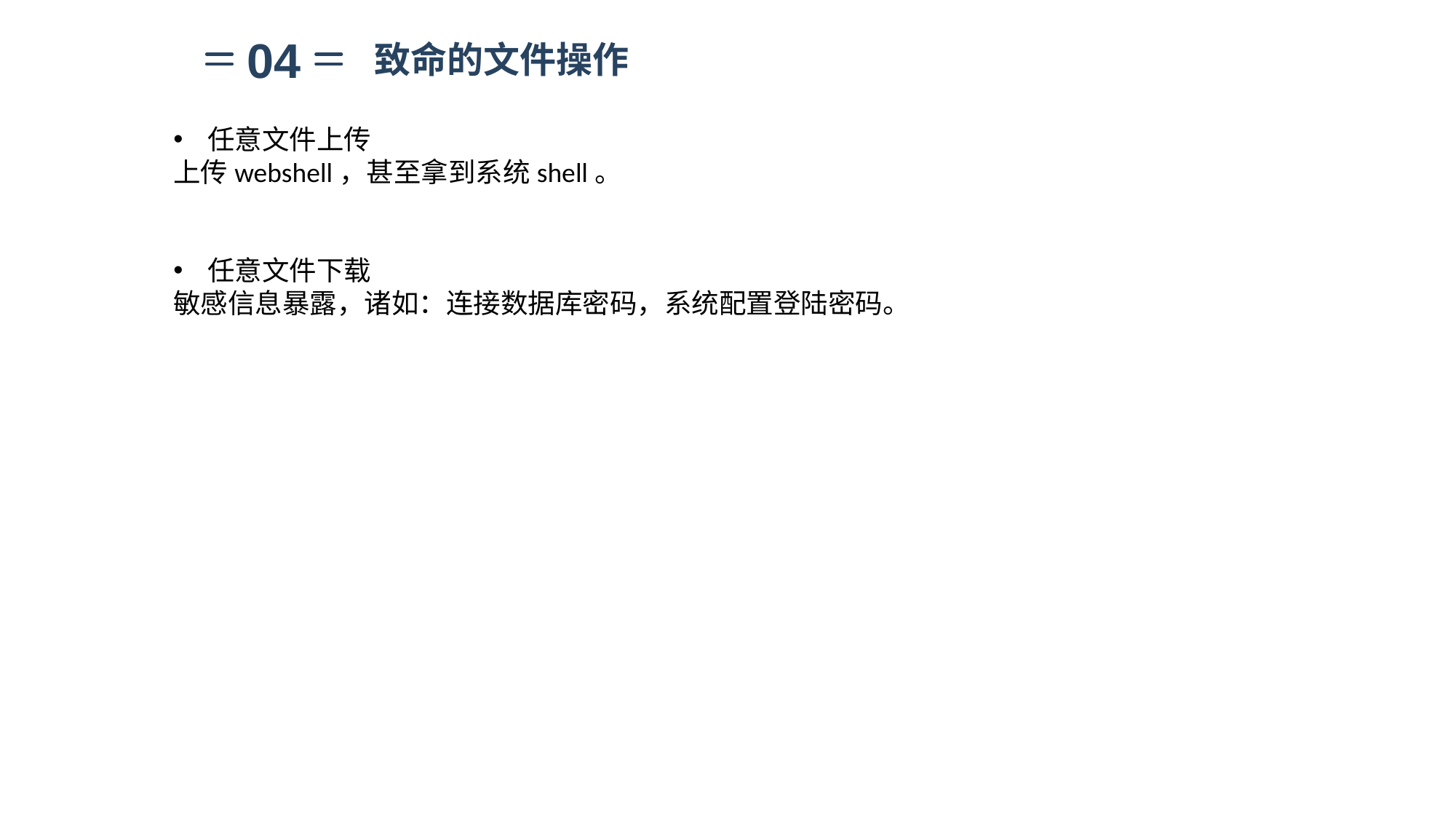

04
致命的文件操作
任意文件上传
上传webshell，甚至拿到系统shell。

任意文件下载
敏感信息暴露，诸如：连接数据库密码，系统配置登陆密码。